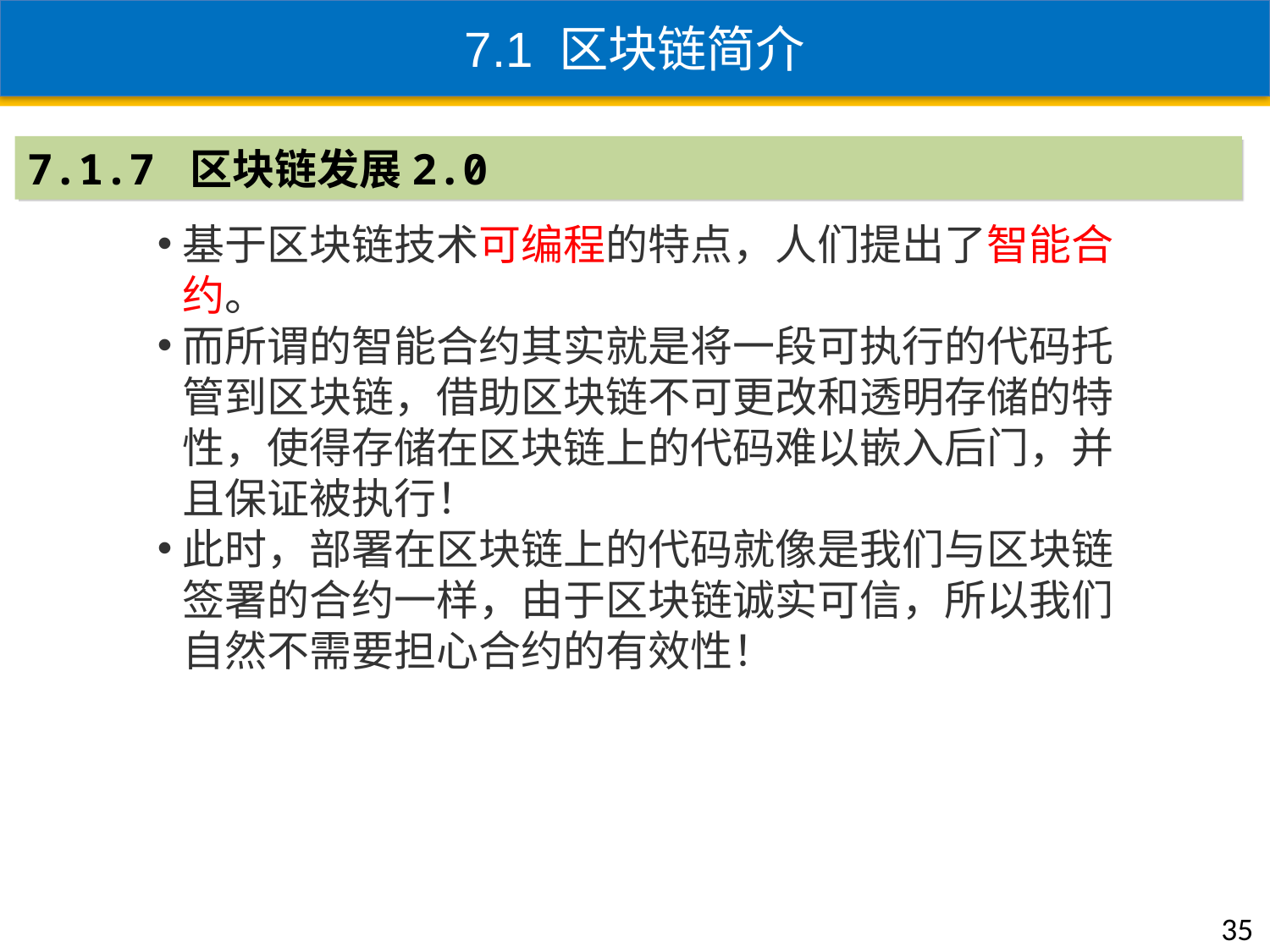

7.1 区块链简介
7.1.7 区块链发展2.0
基于区块链技术可编程的特点，人们提出了智能合约。
而所谓的智能合约其实就是将一段可执行的代码托管到区块链，借助区块链不可更改和透明存储的特性，使得存储在区块链上的代码难以嵌入后门，并且保证被执行！
此时，部署在区块链上的代码就像是我们与区块链签署的合约一样，由于区块链诚实可信，所以我们自然不需要担心合约的有效性！
35